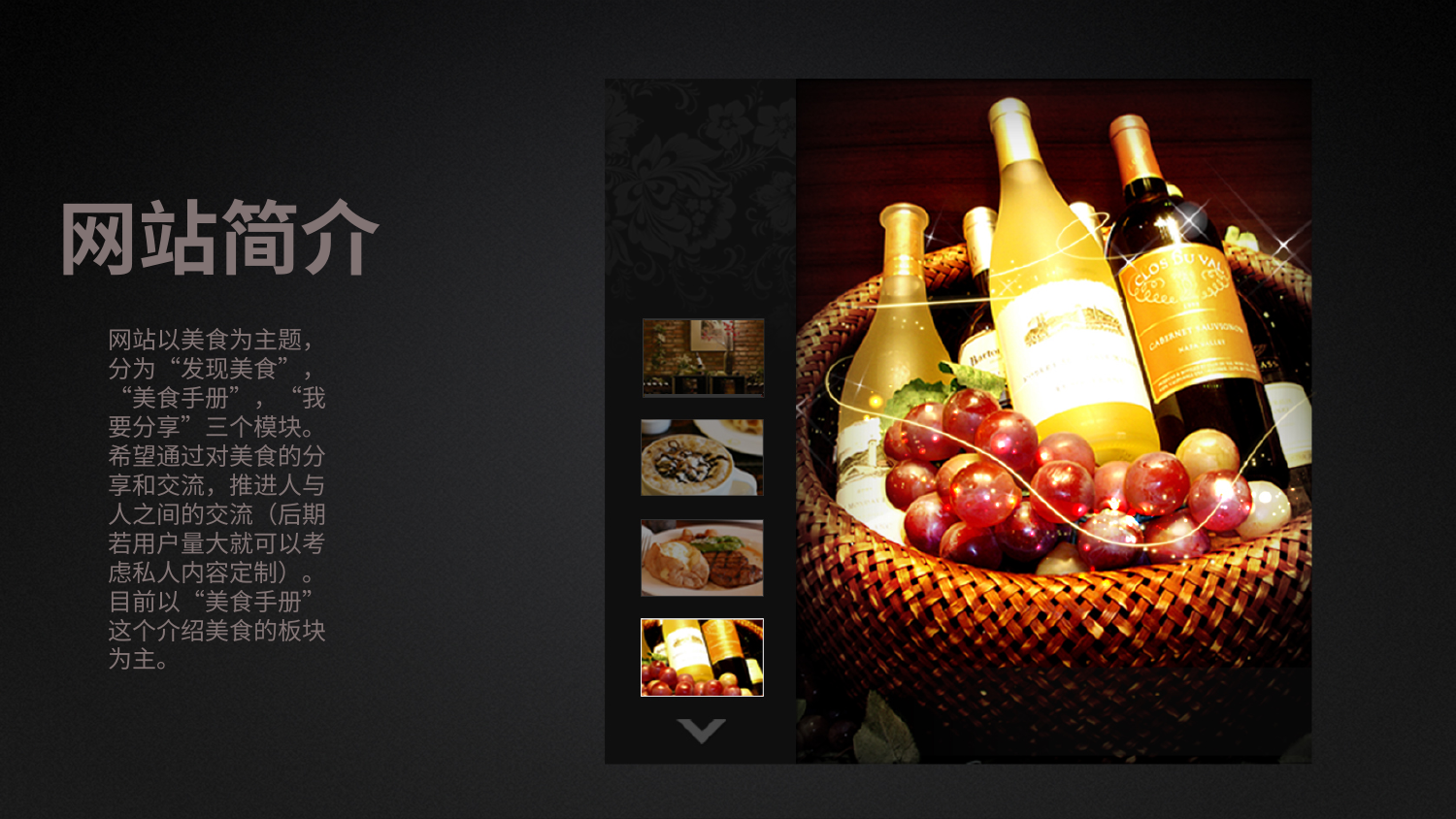

网站简介
网站以美食为主题，分为“发现美食”，“美食手册”，“我要分享”三个模块。希望通过对美食的分享和交流，推进人与人之间的交流（后期若用户量大就可以考虑私人内容定制）。目前以“美食手册”这个介绍美食的板块为主。